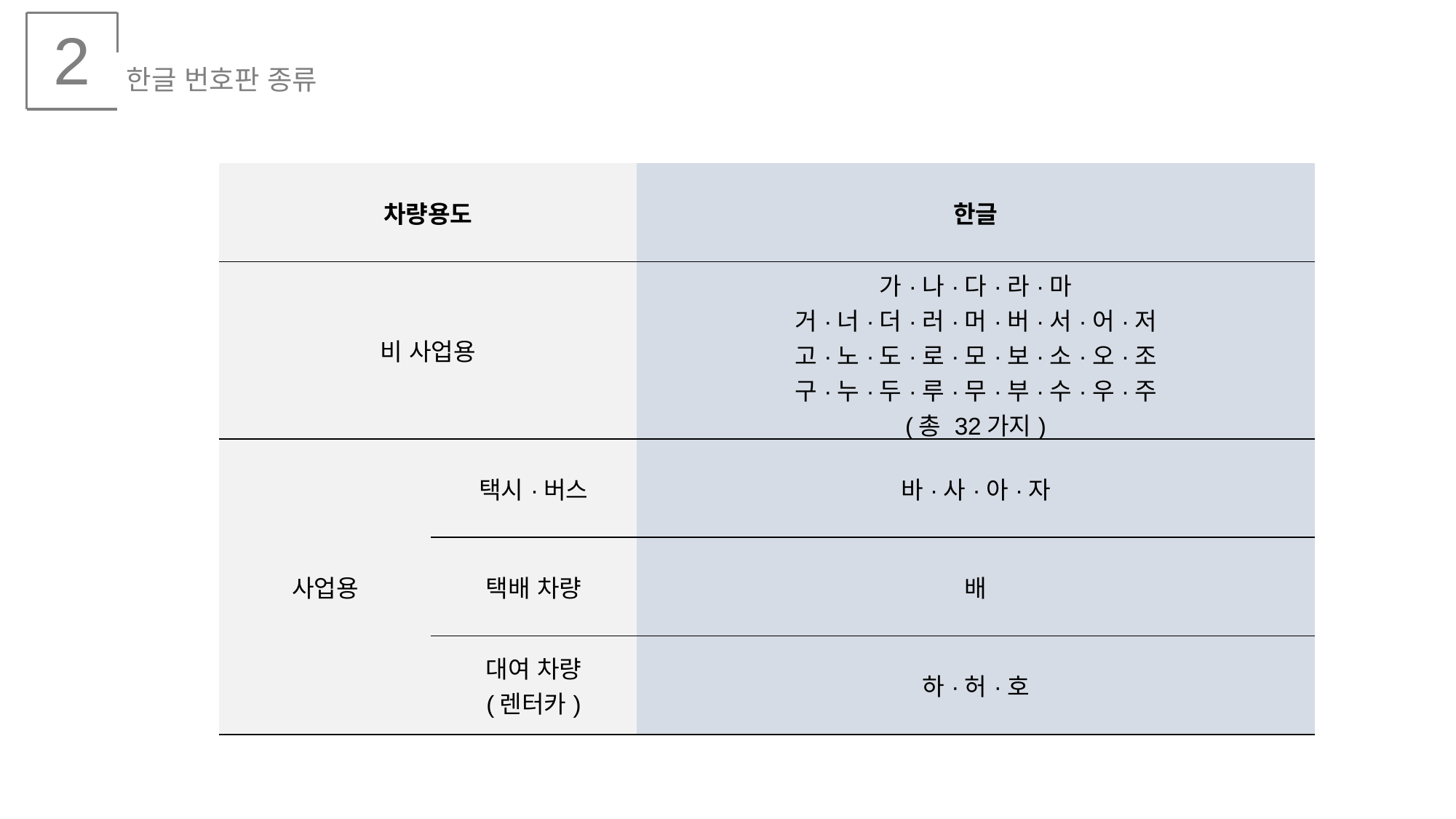

2
 한글 번호판 종류
| 차량용도 |  | 한글 |
| --- | --- | --- |
| 비 사업용 |  | 가·나·다·라·마 거·너·더·러·머·버·서·어·저 고·노·도·로·모·보·소·오·조 구·누·두·루·무·부·수·우·주 (총 32가지) |
| 사업용 | 택시·버스 | 바·사·아·자 |
|  | 택배 차량 | 배 |
|  | 대여 차량 (렌터카) | 하·허·호 |